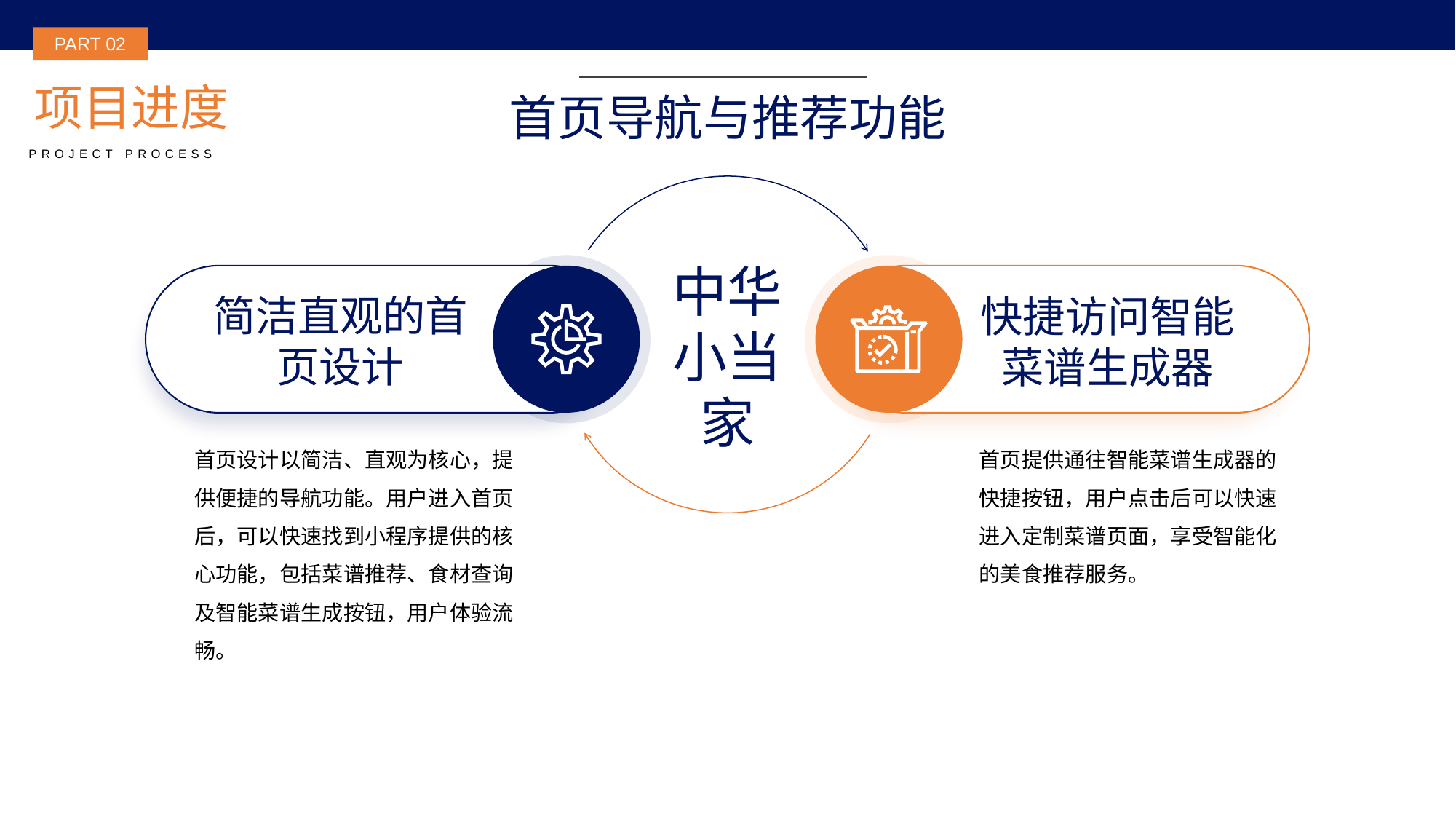

BY YUSHEN

PART 02
项目进度
首页导航与推荐功能
PROJECT PROCESS

中华小当家

简洁直观的首页设计

首页设计以简洁、直观为核心，提供便捷的导航功能。用户进入首页后，可以快速找到小程序提供的核心功能，包括菜谱推荐、食材查询及智能菜谱生成按钮，用户体验流畅。

快捷访问智能菜谱生成器

首页提供通往智能菜谱生成器的快捷按钮，用户点击后可以快速进入定制菜谱页面，享受智能化的美食推荐服务。